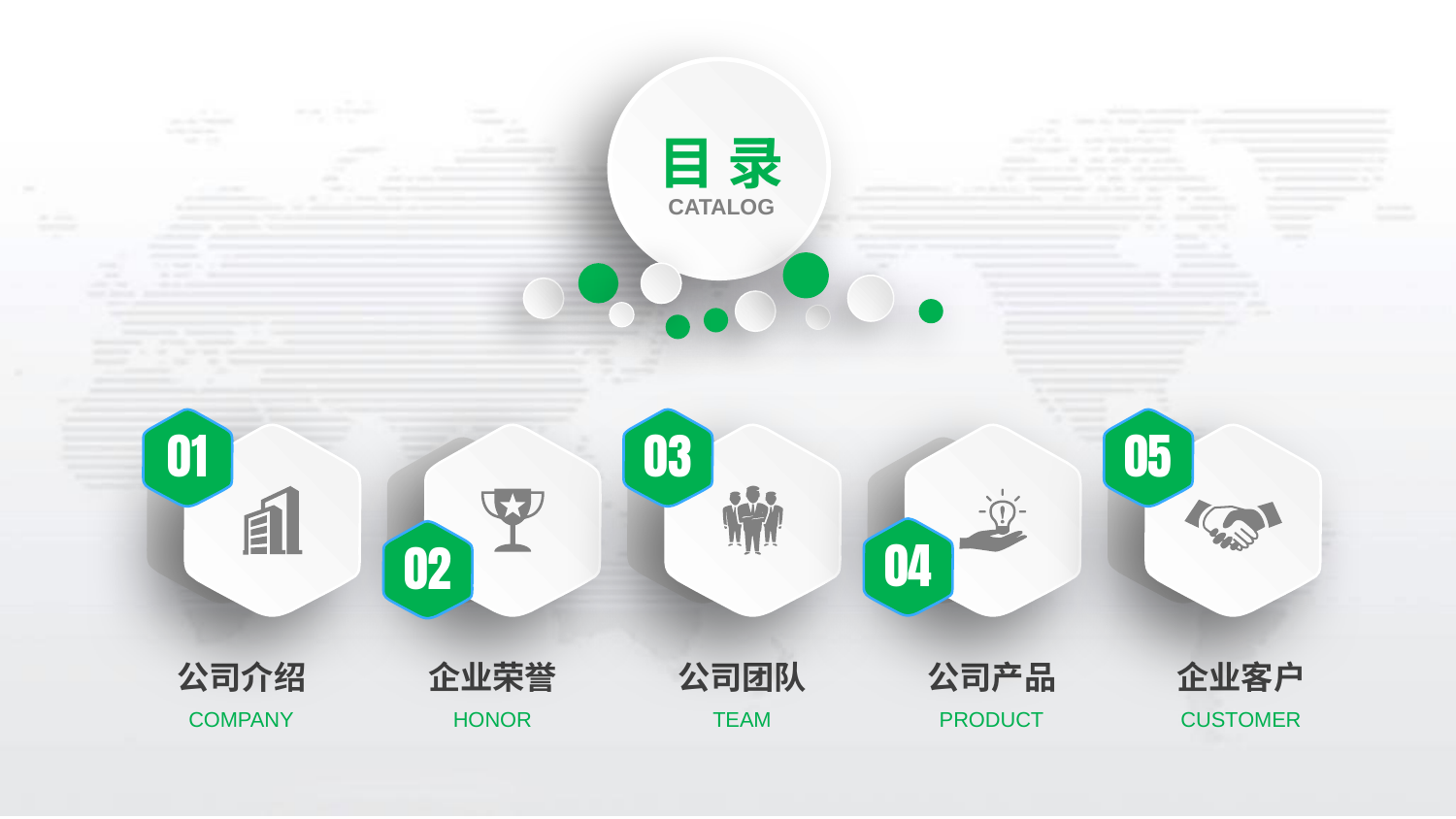

目 录
CATALOG

01
03
05

04
02
公司介绍
COMPANY
企业荣誉
HONOR
公司团队
TEAM
公司产品
PRODUCT
企业客户
CUSTOMER